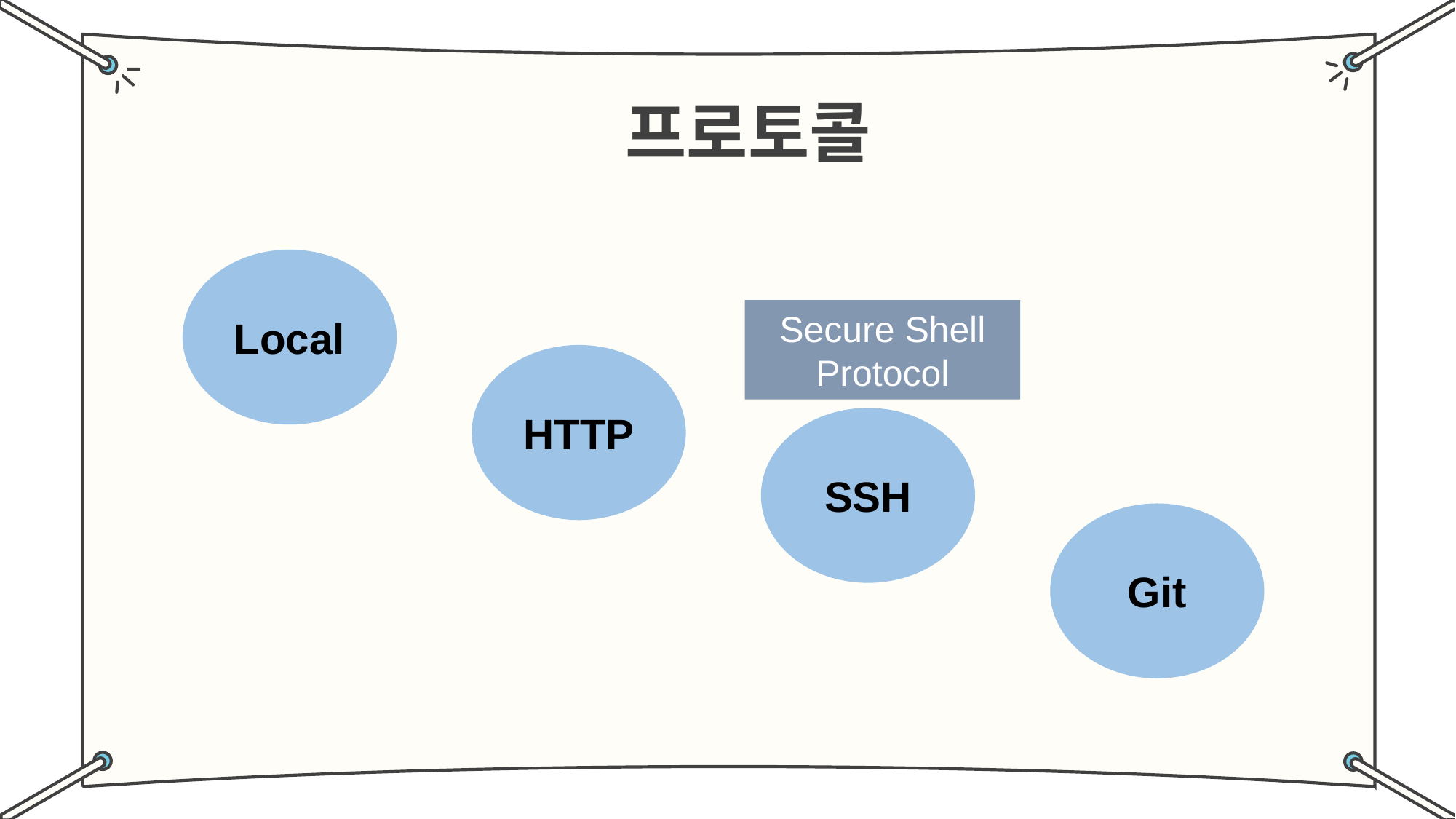

#
프로토콜

Local
Secure Shell Protocol
HTTP
SSH
Git